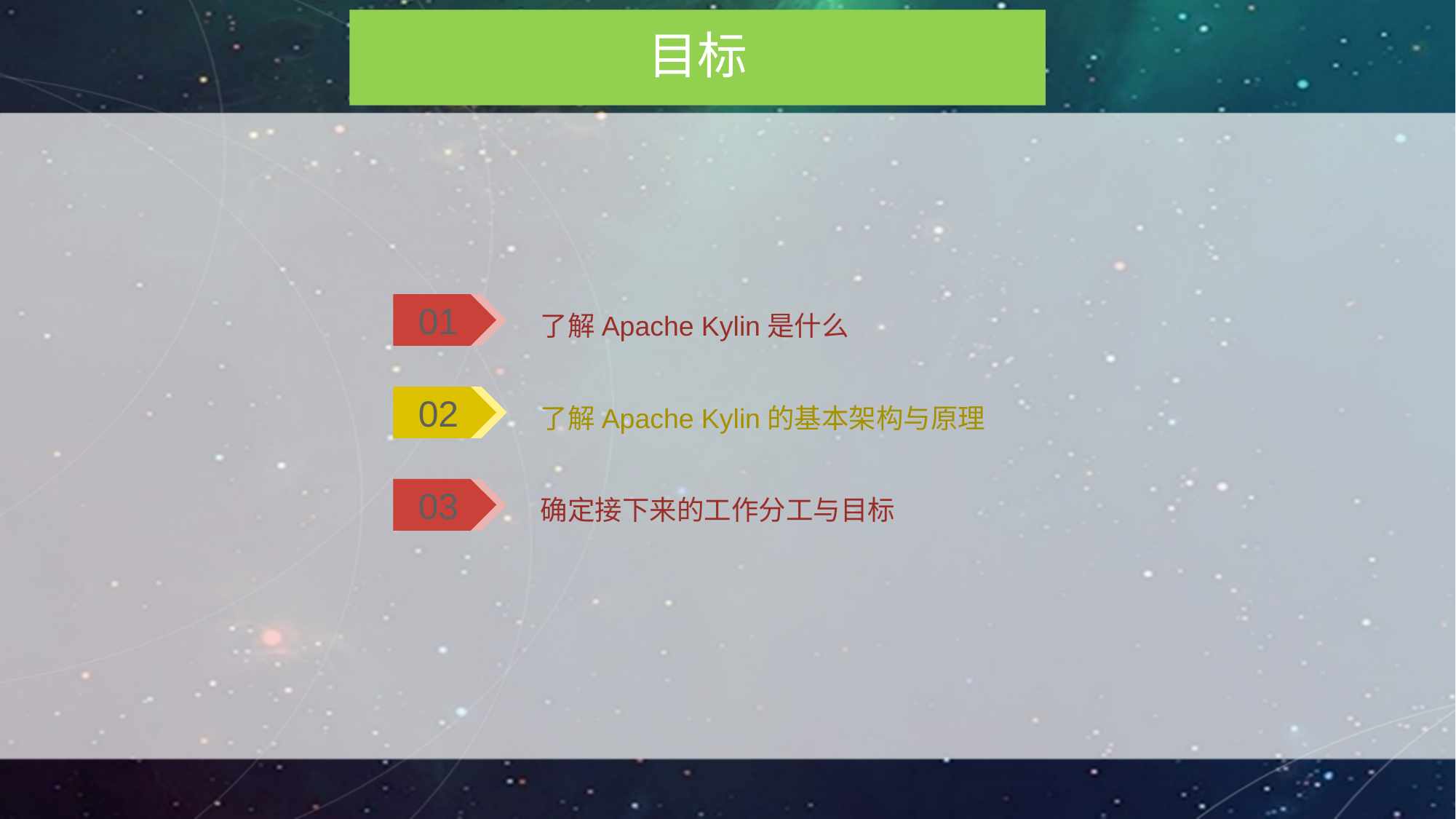

目标
了解Apache Kylin是什么
01

了解Apache Kylin的基本架构与原理
02

确定接下来的工作分工与目标
03